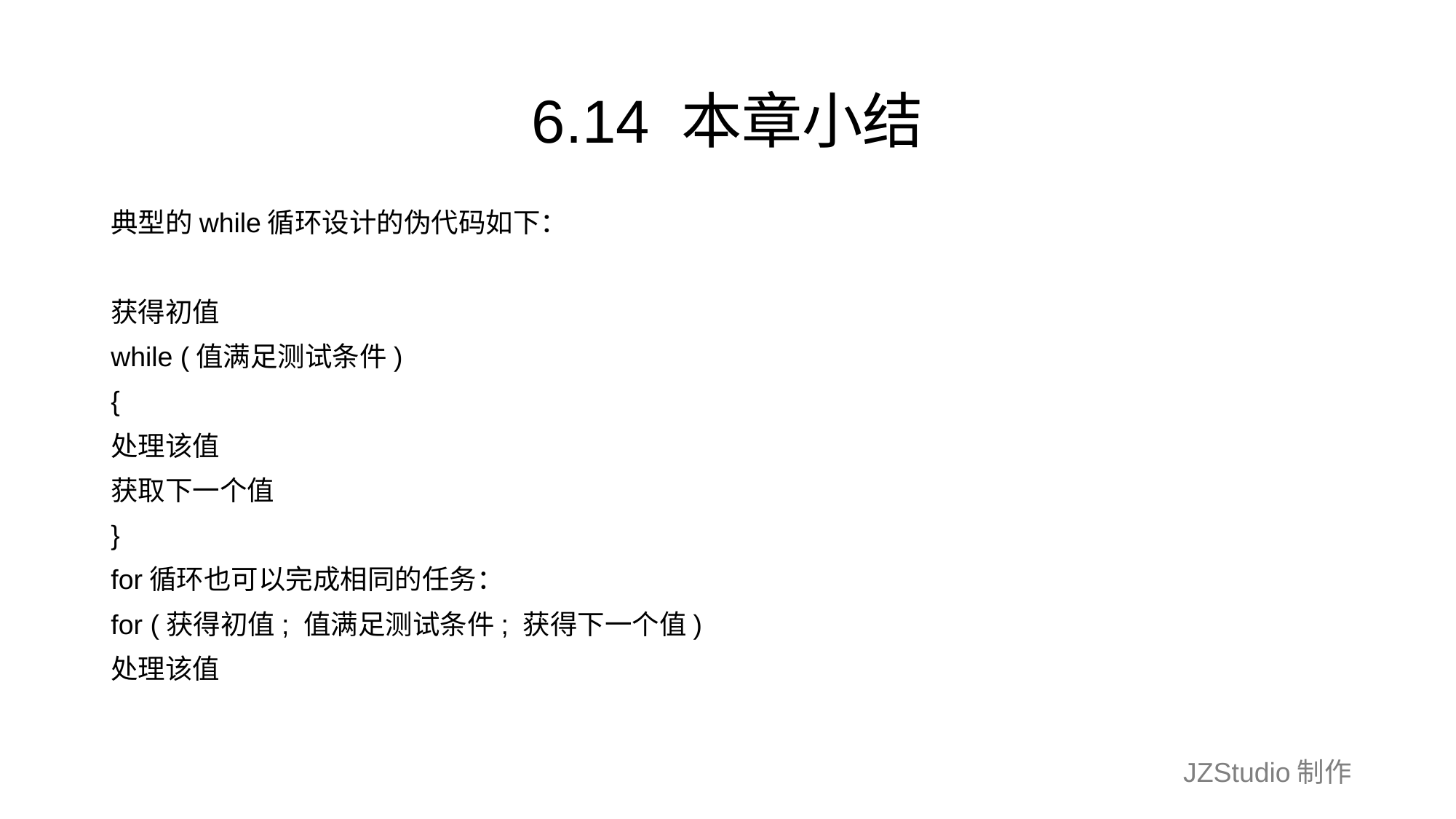

# 6.14 本章小结
典型的while循环设计的伪代码如下：

获得初值
while (值满足测试条件)
{
处理该值
获取下一个值
}
for循环也可以完成相同的任务：
for (获得初值; 值满足测试条件; 获得下一个值)
处理该值